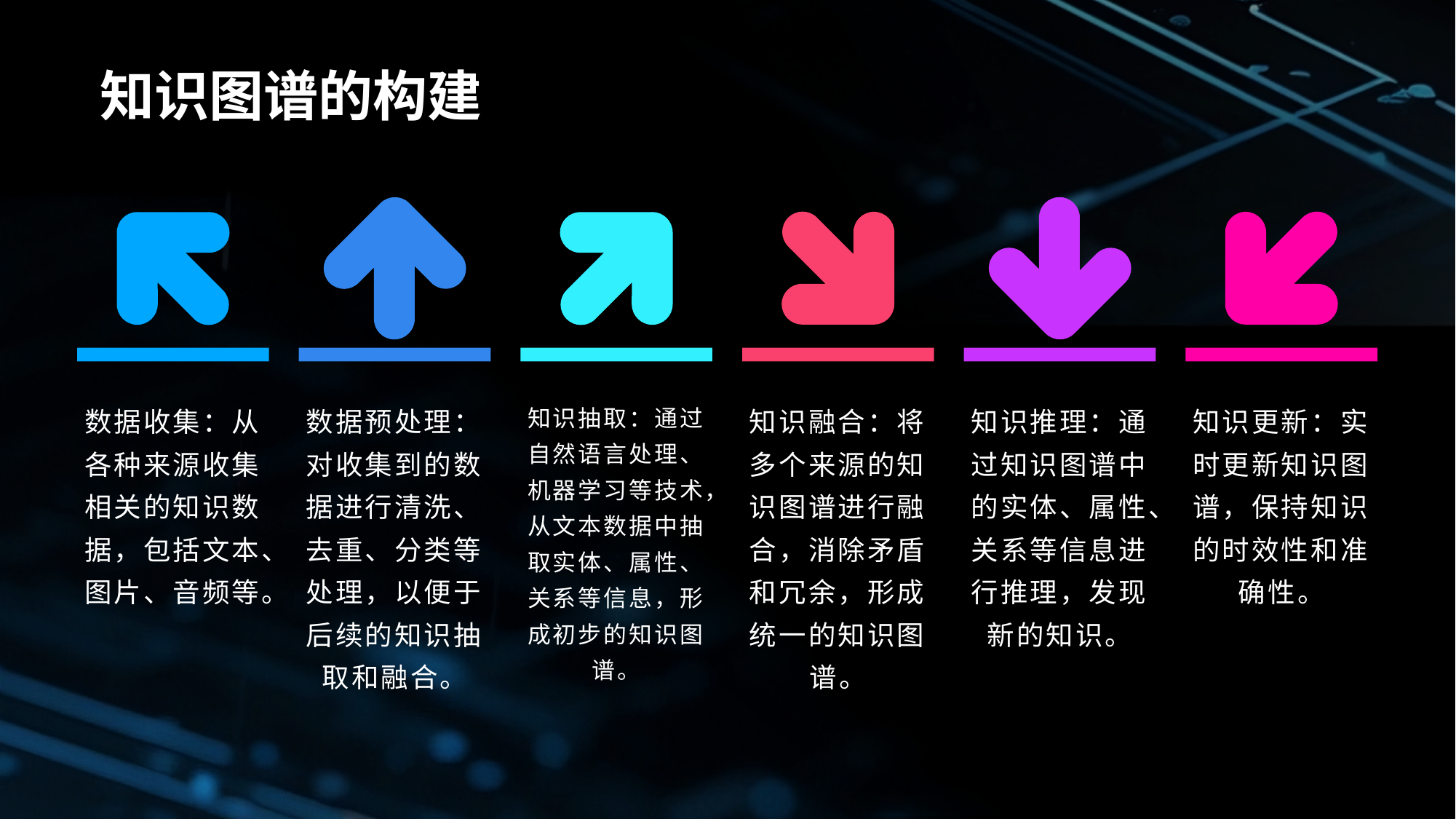

# 知识图谱的构建

数据收集：从各种来源收集相关的知识数据，包括文本、图片、音频等。
数据预处理：对收集到的数据进行清洗、去重、分类等处理，以便于后续的知识抽取和融合。
知识抽取：通过自然语言处理、机器学习等技术，从文本数据中抽取实体、属性、关系等信息，形成初步的知识图谱。
知识融合：将多个来源的知识图谱进行融合，消除矛盾和冗余，形成统一的知识图谱。
知识推理：通过知识图谱中的实体、属性、关系等信息进行推理，发现新的知识。
知识更新：实时更新知识图谱，保持知识的时效性和准确性。